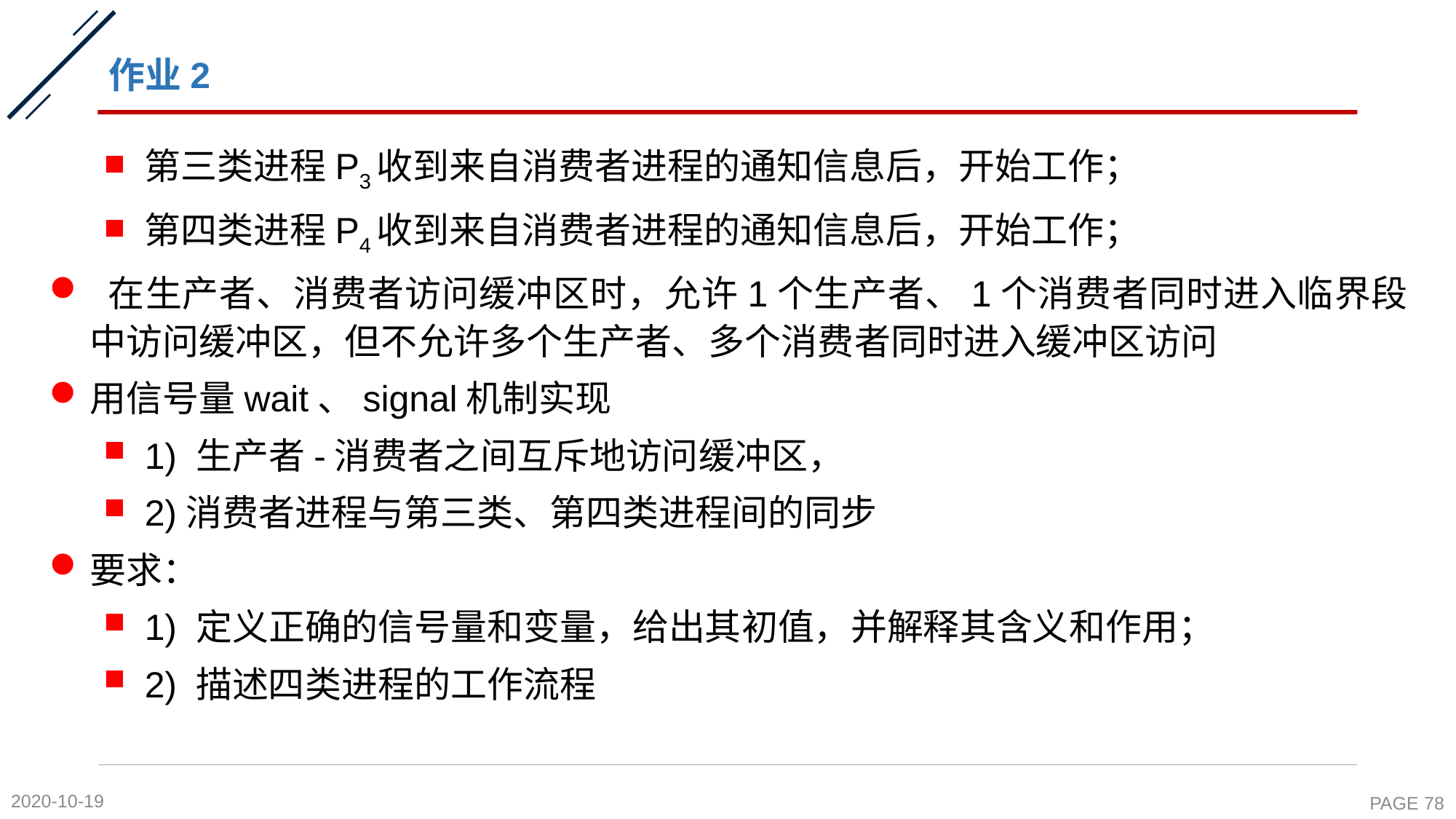

# 作业2
第三类进程P3收到来自消费者进程的通知信息后，开始工作；
第四类进程P4收到来自消费者进程的通知信息后，开始工作；
 在生产者、消费者访问缓冲区时，允许1个生产者、1个消费者同时进入临界段中访问缓冲区，但不允许多个生产者、多个消费者同时进入缓冲区访问
用信号量wait、signal机制实现
1) 生产者-消费者之间互斥地访问缓冲区，
2)消费者进程与第三类、第四类进程间的同步
要求：
1) 定义正确的信号量和变量，给出其初值，并解释其含义和作用；
2) 描述四类进程的工作流程

2020-10-19
PAGE 78